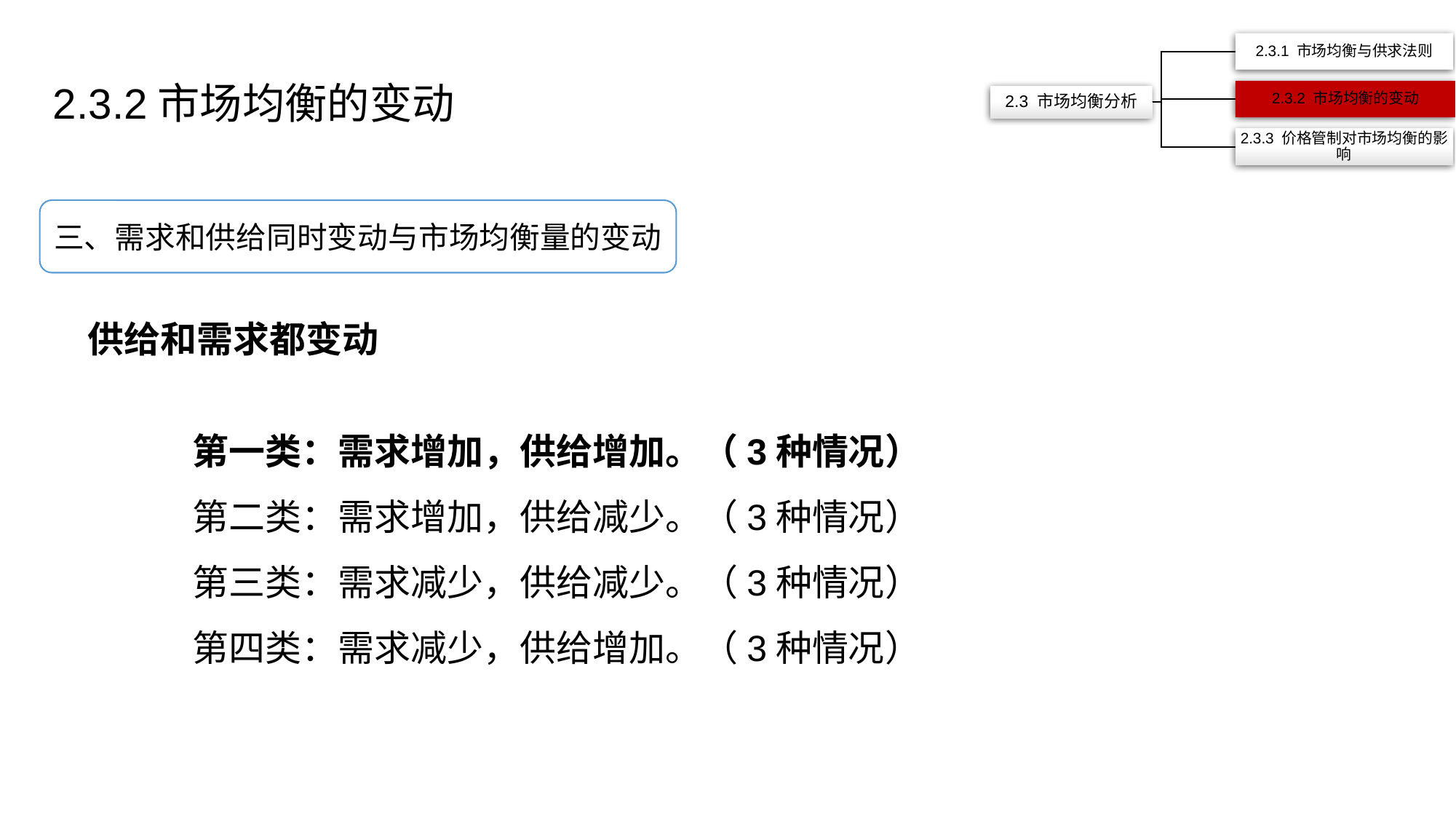

2.3 市场均衡分析
2.3.1 市场均衡与供求法则
2.3.2 市场均衡的变动
2.3.3 价格管制对市场均衡的影响
2.3.2市场均衡的变动
三、需求和供给同时变动与市场均衡量的变动
供给和需求都变动
第一类：需求增加，供给增加。（3种情况）
第二类：需求增加，供给减少。（3种情况）
第三类：需求减少，供给减少。（3种情况）
第四类：需求减少，供给增加。（3种情况）